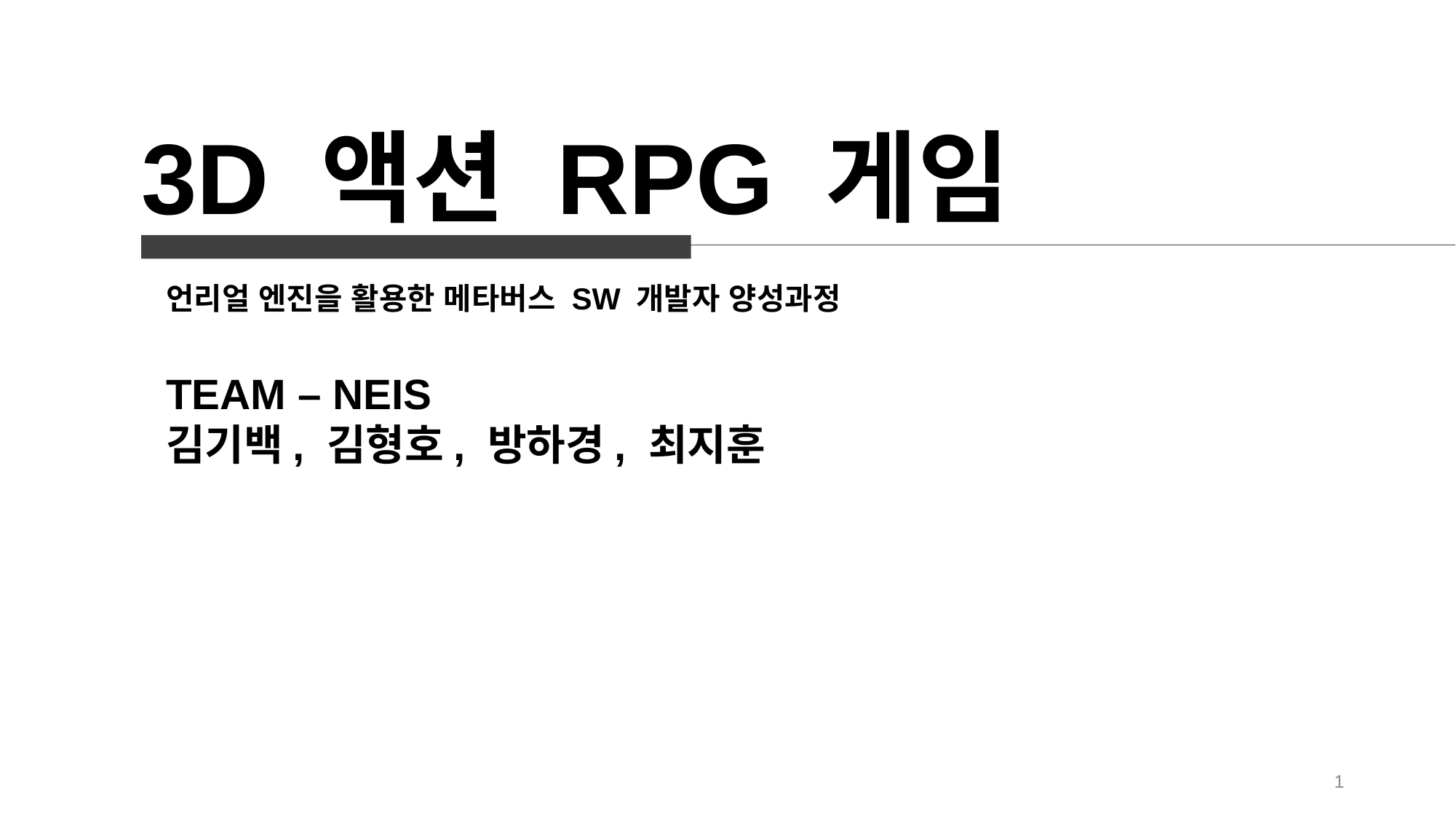

3D 액션 RPG 게임

언리얼 엔진을 활용한 메타버스 SW 개발자 양성과정

TEAM – NEIS
김기백, 김형호, 방하경, 최지훈
1